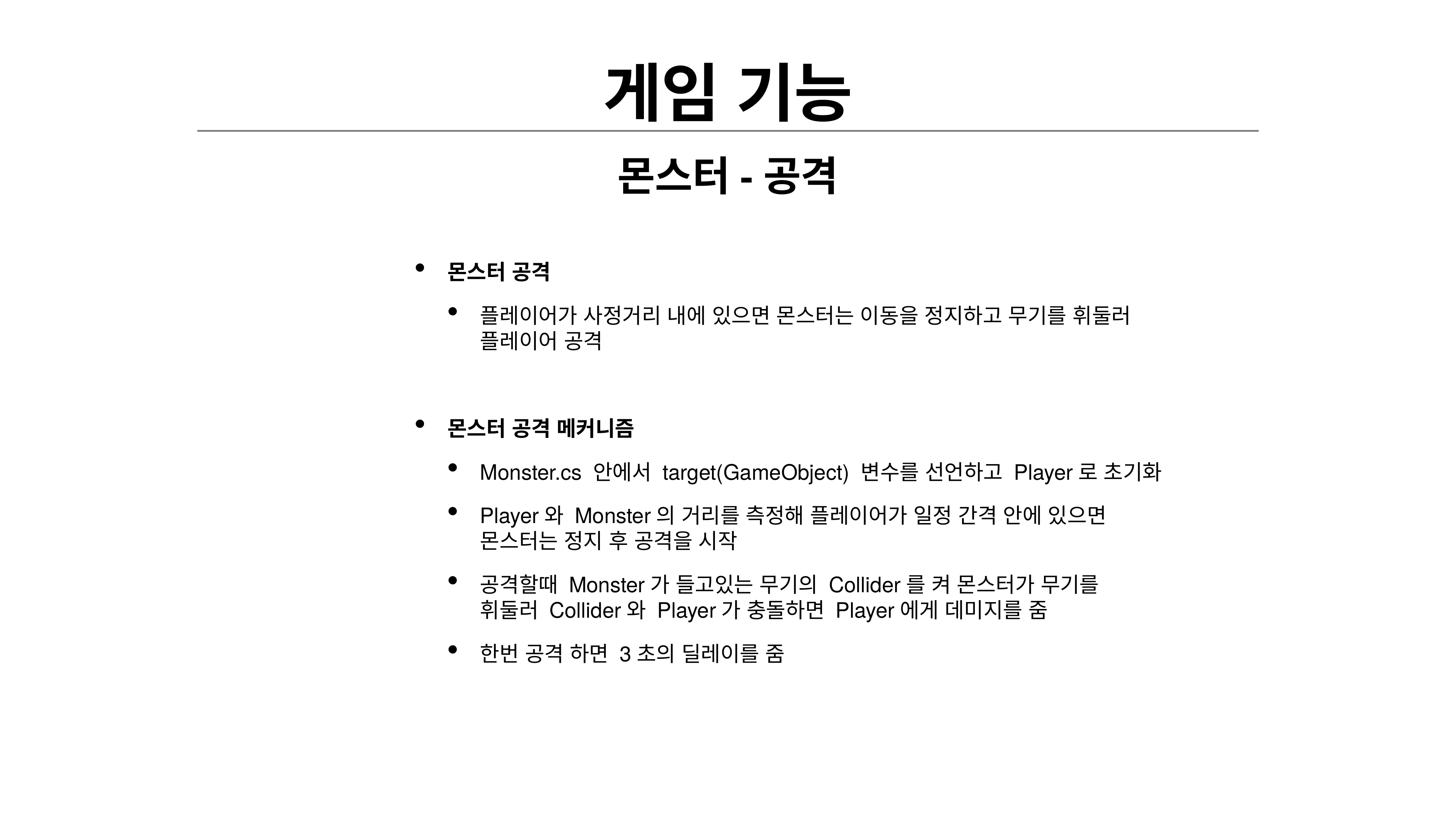

# 게임 기능
몬스터-공격
몬스터 공격
플레이어가 사정거리 내에 있으면 몬스터는 이동을 정지하고 무기를 휘둘러 플레이어 공격

몬스터 공격 메커니즘
Monster.cs 안에서 target(GameObject) 변수를 선언하고 Player로 초기화
Player와 Monster의 거리를 측정해 플레이어가 일정 간격 안에 있으면 몬스터는 정지 후 공격을 시작
공격할때 Monster가 들고있는 무기의 Collider를 켜 몬스터가 무기를 휘둘러 Collider와 Player가 충돌하면 Player에게 데미지를 줌
한번 공격 하면 3초의 딜레이를 줌